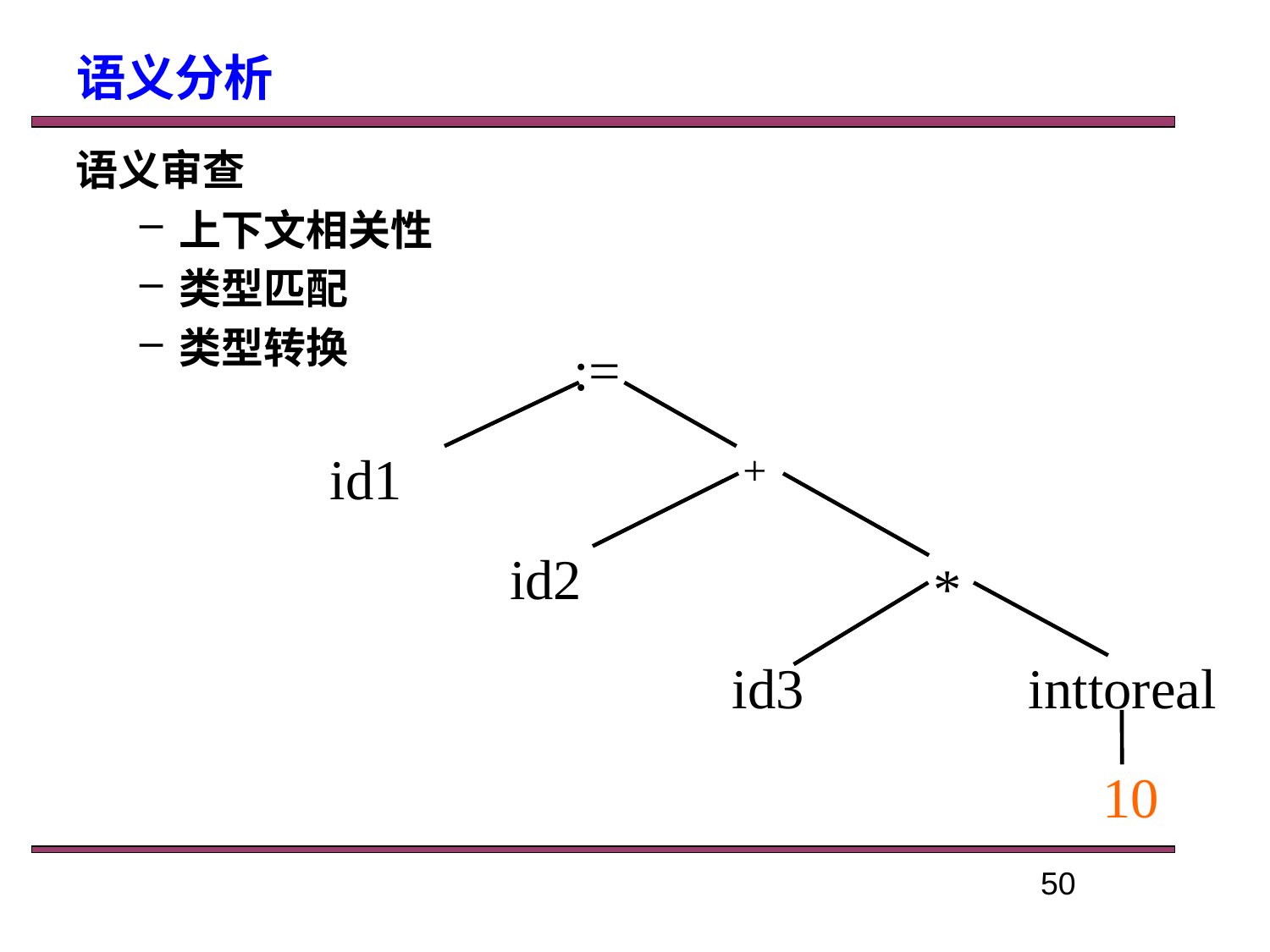

语义分析
语义审查
上下文相关性
类型匹配
类型转换
:=

id1
+

id2
*

id3
inttoreal

10
50